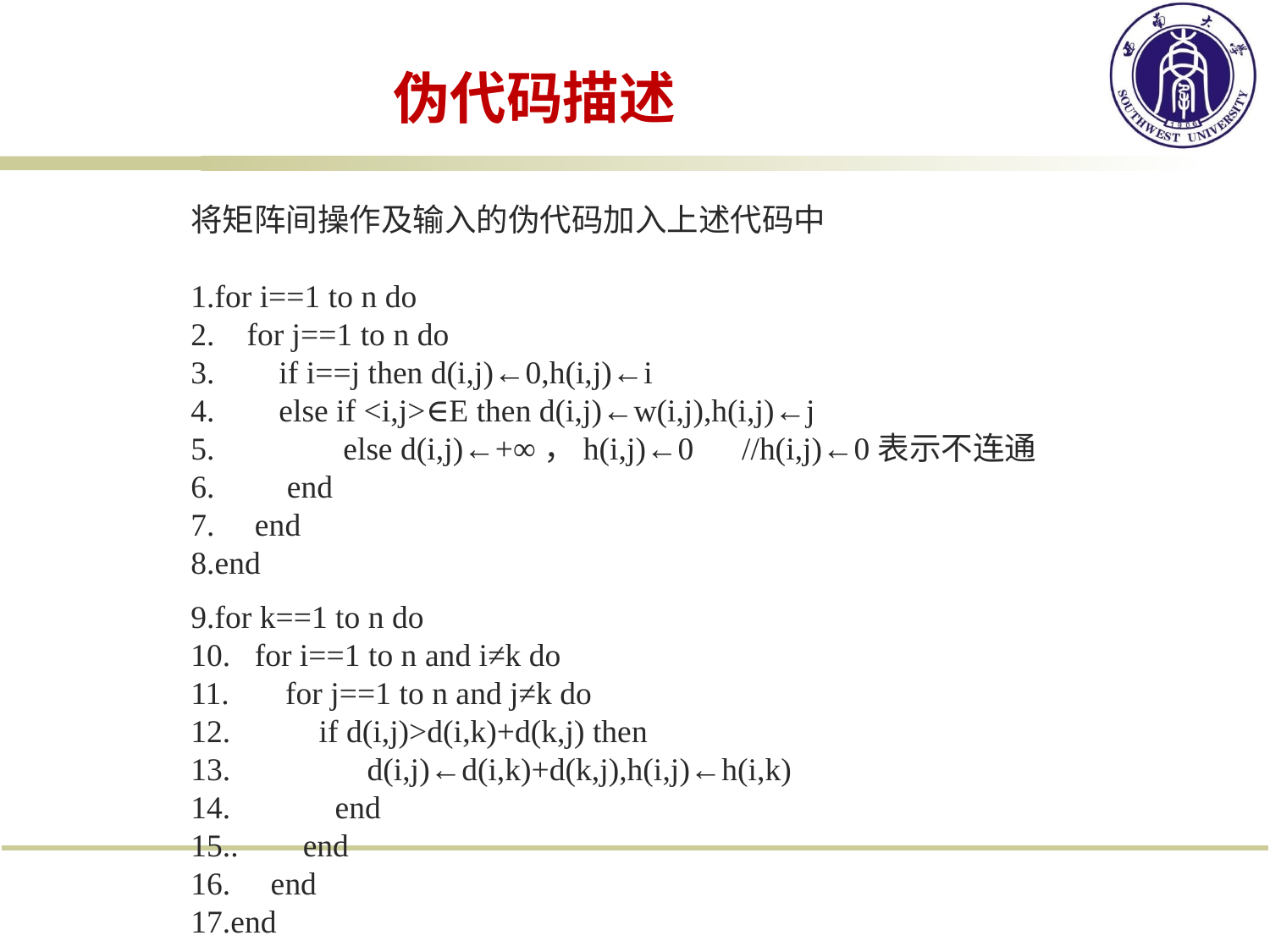

# 伪代码描述
将矩阵间操作及输入的伪代码加入上述代码中

1.for i==1 to n do
2.    for j==1 to n do
3.        if i==j then d(i,j)←0,h(i,j)←i
4.        else if <i,j>∈E then d(i,j)←w(i,j),h(i,j)←j
5.                else d(i,j)←+∞，h(i,j)←0      //h(i,j)←0表示不连通
6.         end
7.     end
8.end
9.for k==1 to n do
10.   for i==1 to n and i≠k do
11.       for j==1 to n and j≠k do
12.           if d(i,j)>d(i,k)+d(k,j) then
13.                 d(i,j)←d(i,k)+d(k,j),h(i,j)←h(i,k)
14.             end
15..        end
16.     end
17.end

10